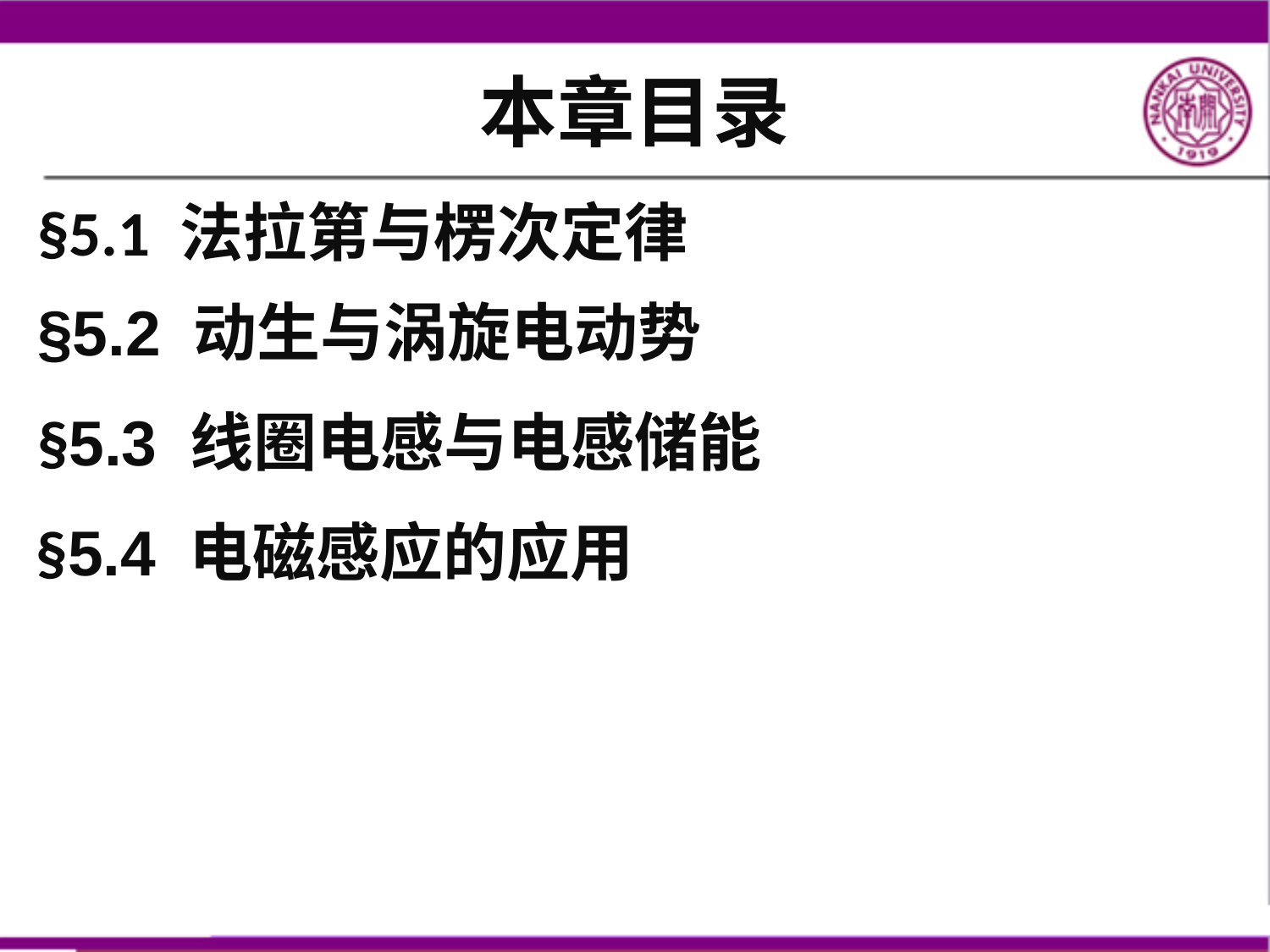

# 本章目录
§5.1 法拉第与楞次定律
§5.2 动生与涡旋电动势
§5.3 线圈电感与电感储能
  §5.4 电磁感应的应用